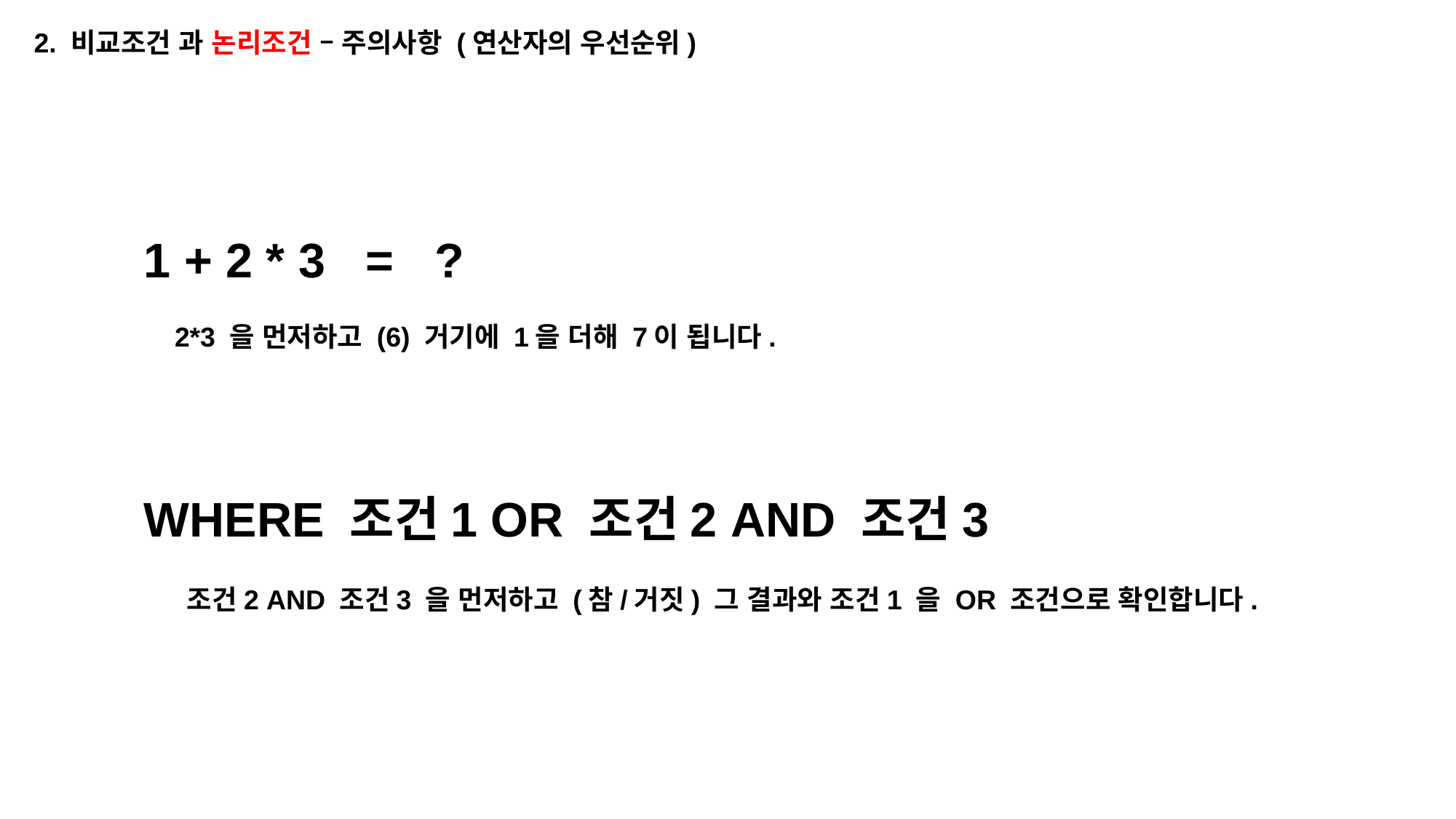

2. 비교조건 과 논리조건 – 주의사항 (연산자의 우선순위)
1 + 2 * 3   =   ?
2*3 을 먼저하고 (6) 거기에 1을 더해 7이 됩니다.
WHERE 조건1 OR 조건2 AND 조건3
조건2 AND 조건3 을 먼저하고 (참/거짓) 그 결과와 조건1 을 OR 조건으로 확인합니다.